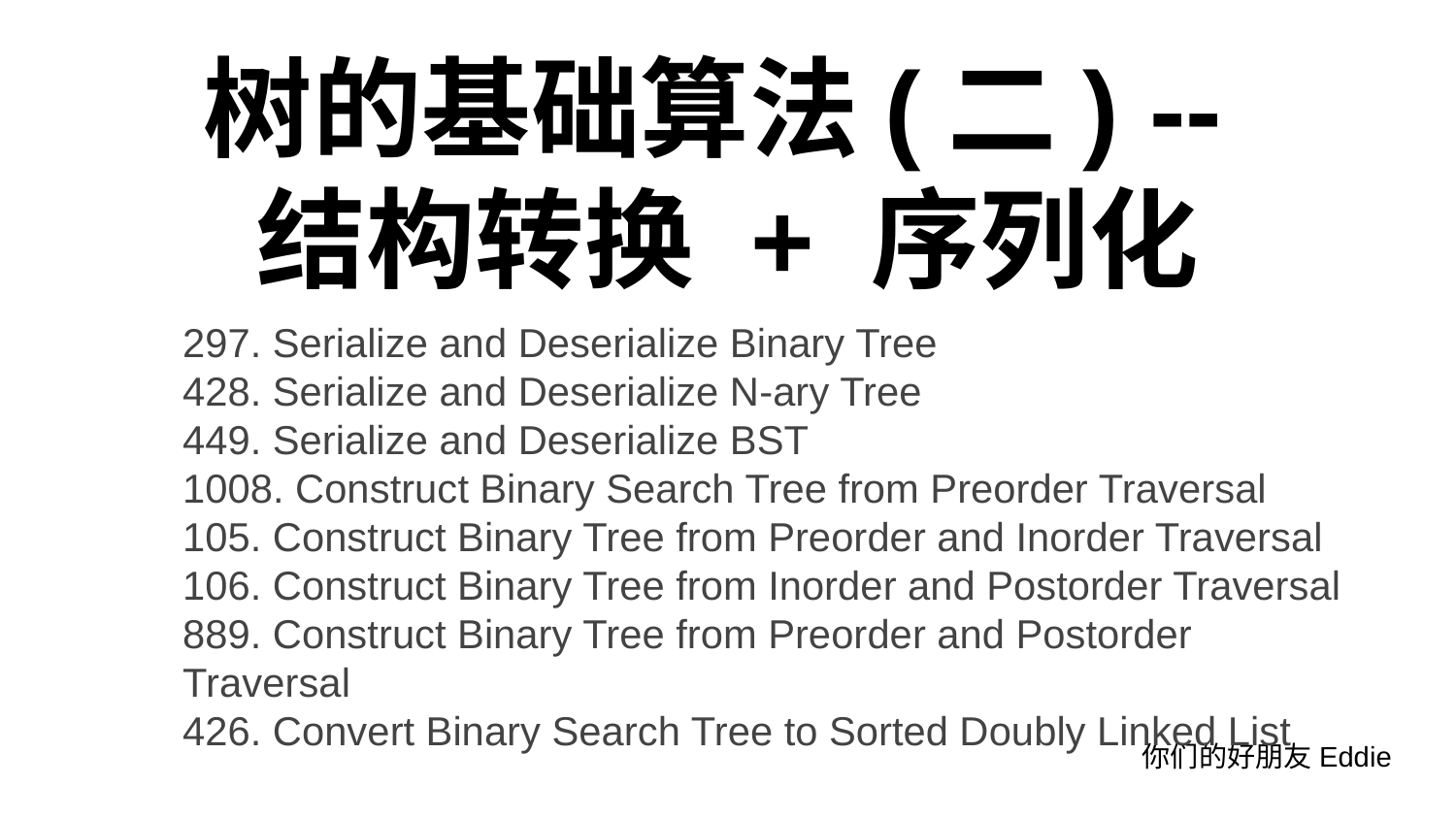

# 树的基础算法(二) --
结构转换 + 序列化
297. Serialize and Deserialize Binary Tree
428. Serialize and Deserialize N-ary Tree
449. Serialize and Deserialize BST
1008. Construct Binary Search Tree from Preorder Traversal
105. Construct Binary Tree from Preorder and Inorder Traversal
106. Construct Binary Tree from Inorder and Postorder Traversal
889. Construct Binary Tree from Preorder and Postorder Traversal
426. Convert Binary Search Tree to Sorted Doubly Linked List
你们的好朋友Eddie